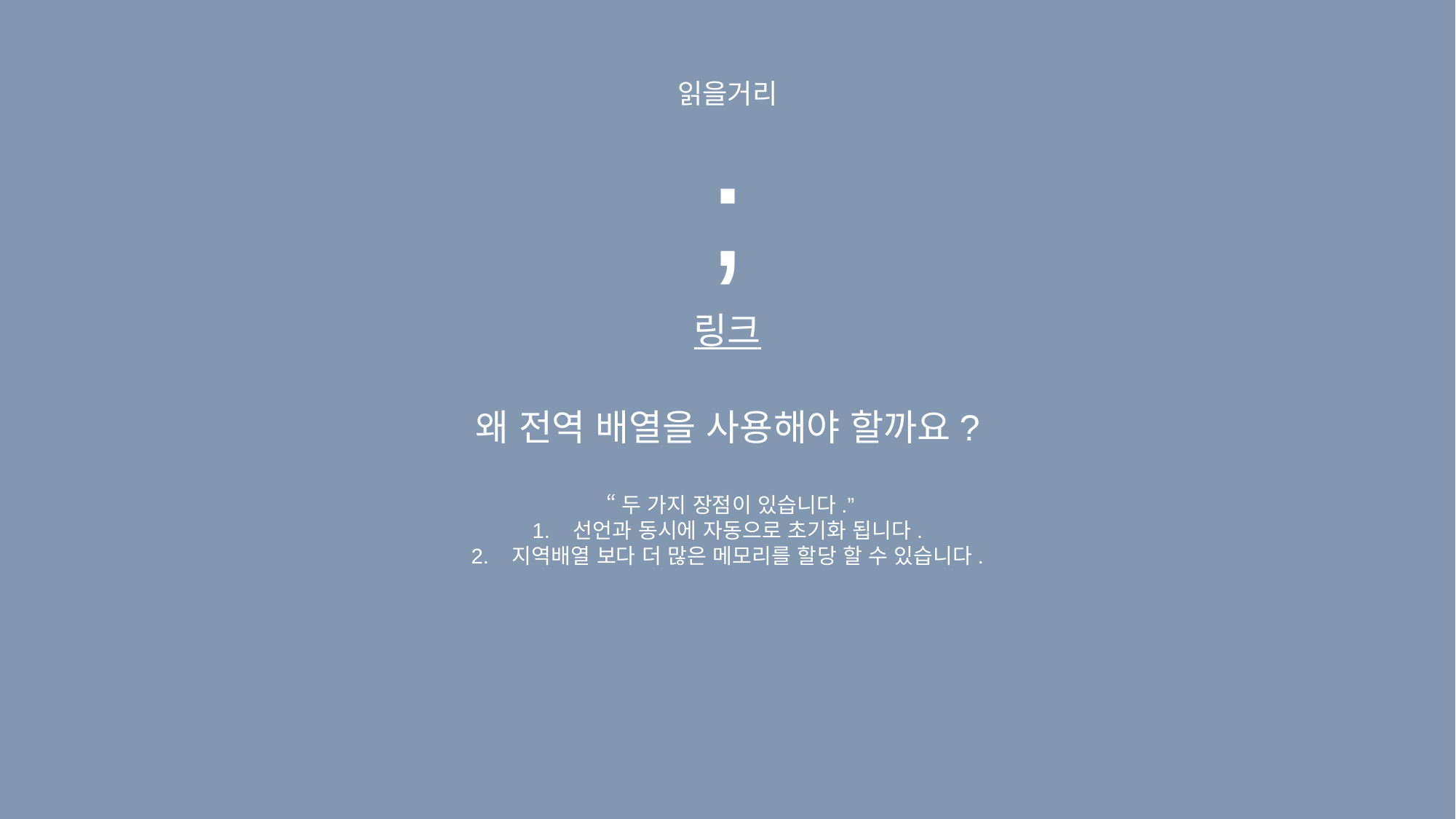

읽을거리
;
링크

왜 전역 배열을 사용해야 할까요?

 “두 가지 장점이 있습니다.”
선언과 동시에 자동으로 초기화 됩니다.
지역배열 보다 더 많은 메모리를 할당 할 수 있습니다.